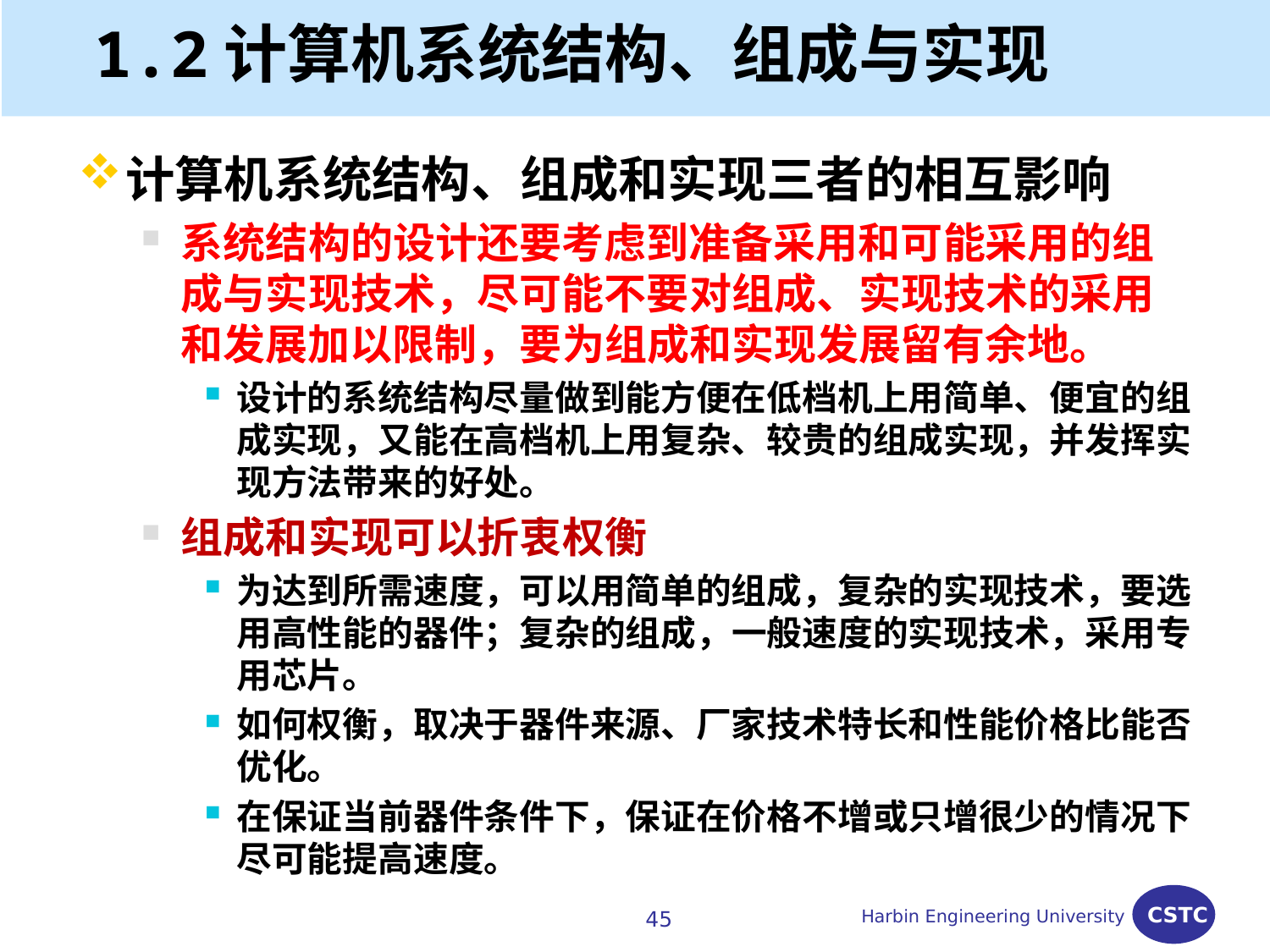

# 1.2计算机系统结构、组成与实现
计算机系统结构、组成和实现三者的相互影响
系统结构的设计还要考虑到准备采用和可能采用的组成与实现技术，尽可能不要对组成、实现技术的采用和发展加以限制，要为组成和实现发展留有余地。
设计的系统结构尽量做到能方便在低档机上用简单、便宜的组成实现，又能在高档机上用复杂、较贵的组成实现，并发挥实现方法带来的好处。
组成和实现可以折衷权衡
为达到所需速度，可以用简单的组成，复杂的实现技术，要选用高性能的器件；复杂的组成，一般速度的实现技术，采用专用芯片。
如何权衡，取决于器件来源、厂家技术特长和性能价格比能否优化。
在保证当前器件条件下，保证在价格不增或只增很少的情况下尽可能提高速度。
45
Harbin Engineering University